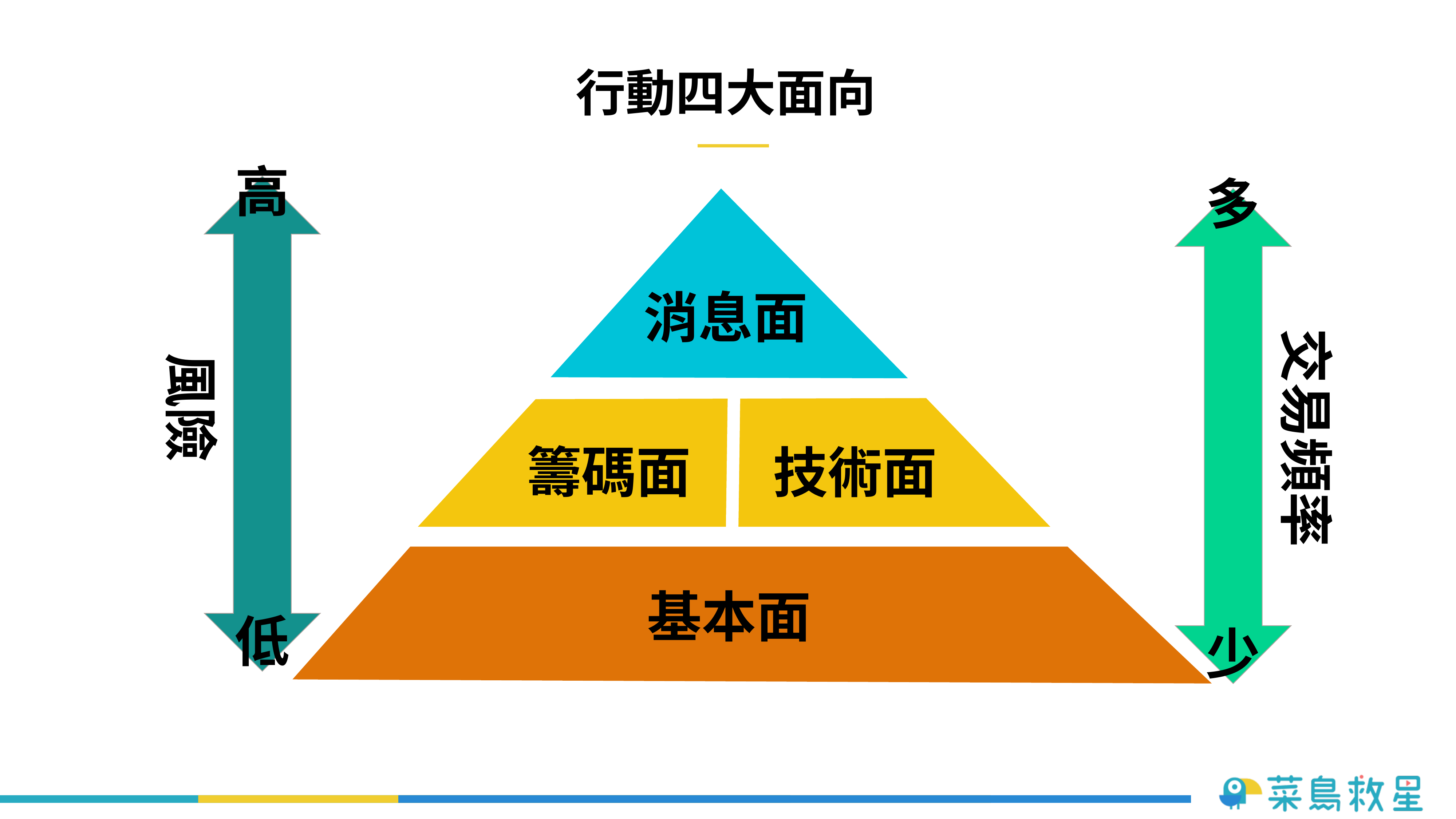

# 行動四大面向
高

風險
低
多

交易頻率
少

消息面

籌碼面
技術面

基本面